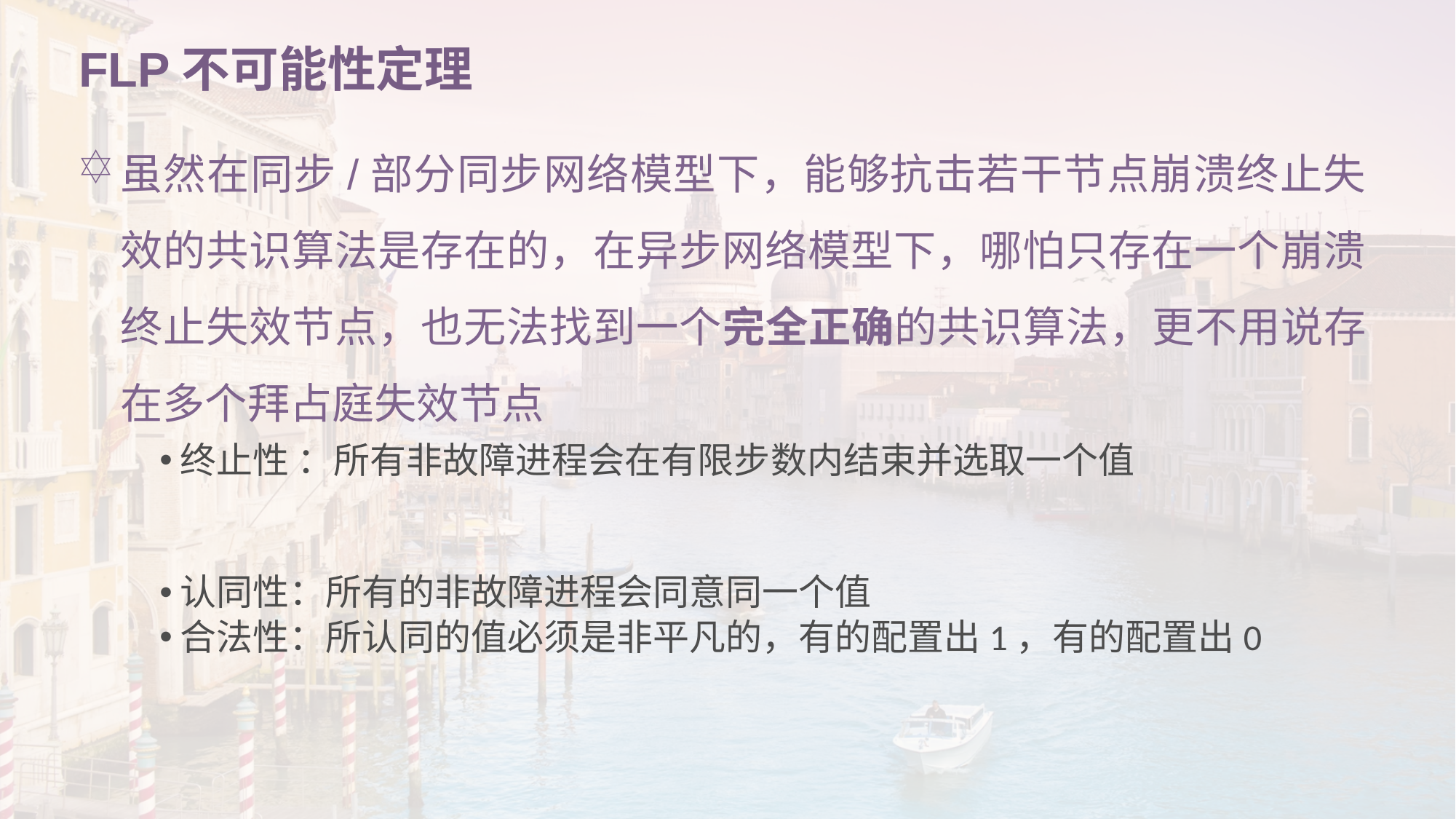

# FLP不可能性定理
虽然在同步/部分同步网络模型下，能够抗击若干节点崩溃终止失效的共识算法是存在的，在异步网络模型下，哪怕只存在一个崩溃终止失效节点，也无法找到一个完全正确的共识算法，更不用说存在多个拜占庭失效节点
终止性 ：所有非故障进程会在有限步数内结束并选取一个值

认同性：所有的非故障进程会同意同一个值
合法性：所认同的值必须是非平凡的，有的配置出1，有的配置出0